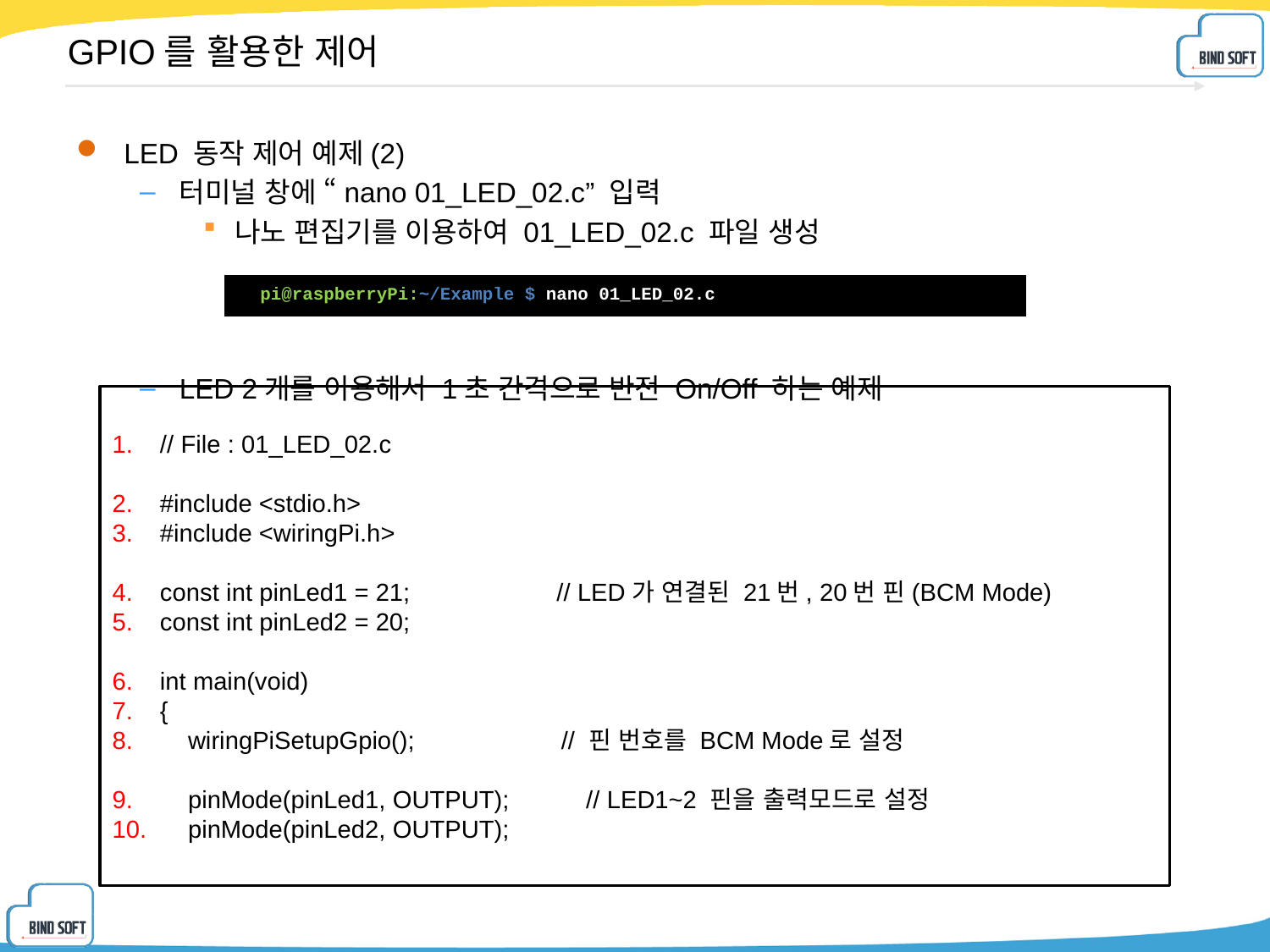

# GPIO를 활용한 제어
LED 동작 제어 예제(2)
터미널 창에 “nano 01_LED_02.c” 입력
나노 편집기를 이용하여 01_LED_02.c 파일 생성

LED 2개를 이용해서 1초 간격으로 반전 On/Off 하는 예제
| pi@raspberryPi:~/Example $ nano 01\_LED\_02.c |
| --- |
// File : 01_LED_02.c

#include <stdio.h>
#include <wiringPi.h>

const int pinLed1 = 21;                     // LED가 연결된 21번, 20번 핀(BCM Mode)
const int pinLed2 = 20;

int main(void)
{
    wiringPiSetupGpio();                     // 핀 번호를 BCM Mode로 설정

    pinMode(pinLed1, OUTPUT);           // LED1~2 핀을 출력모드로 설정
    pinMode(pinLed2, OUTPUT);